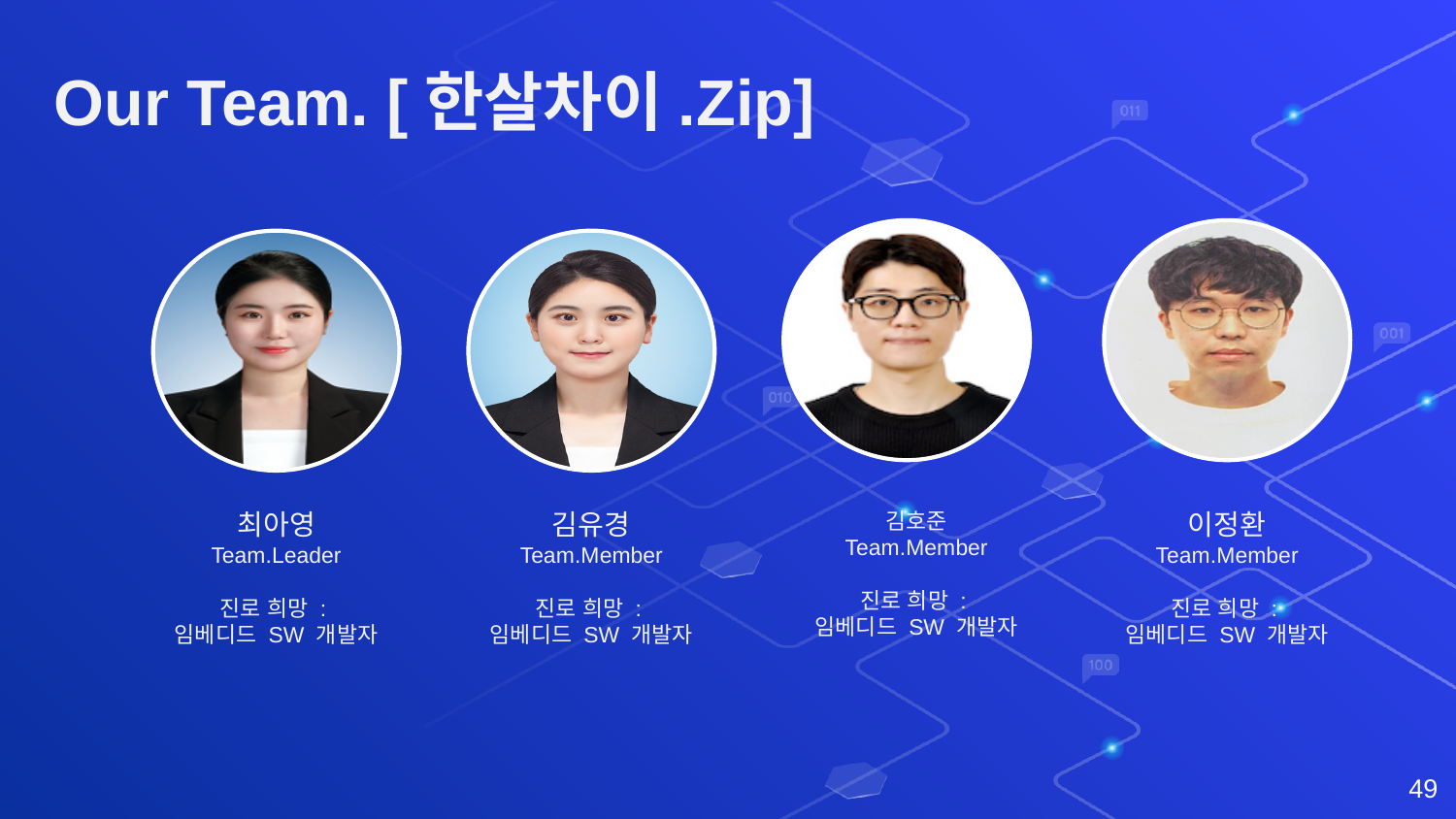

Our Team. [한살차이.Zip]

최아영
Team.Leader

진로 희망 :
임베디드 SW 개발자

김유경
Team.Member

진로 희망 :
임베디드 SW 개발자

김호준
Team.Member

진로 희망 :
임베디드 SW 개발자

이정환
Team.Member

진로 희망 :
임베디드 SW 개발자

49